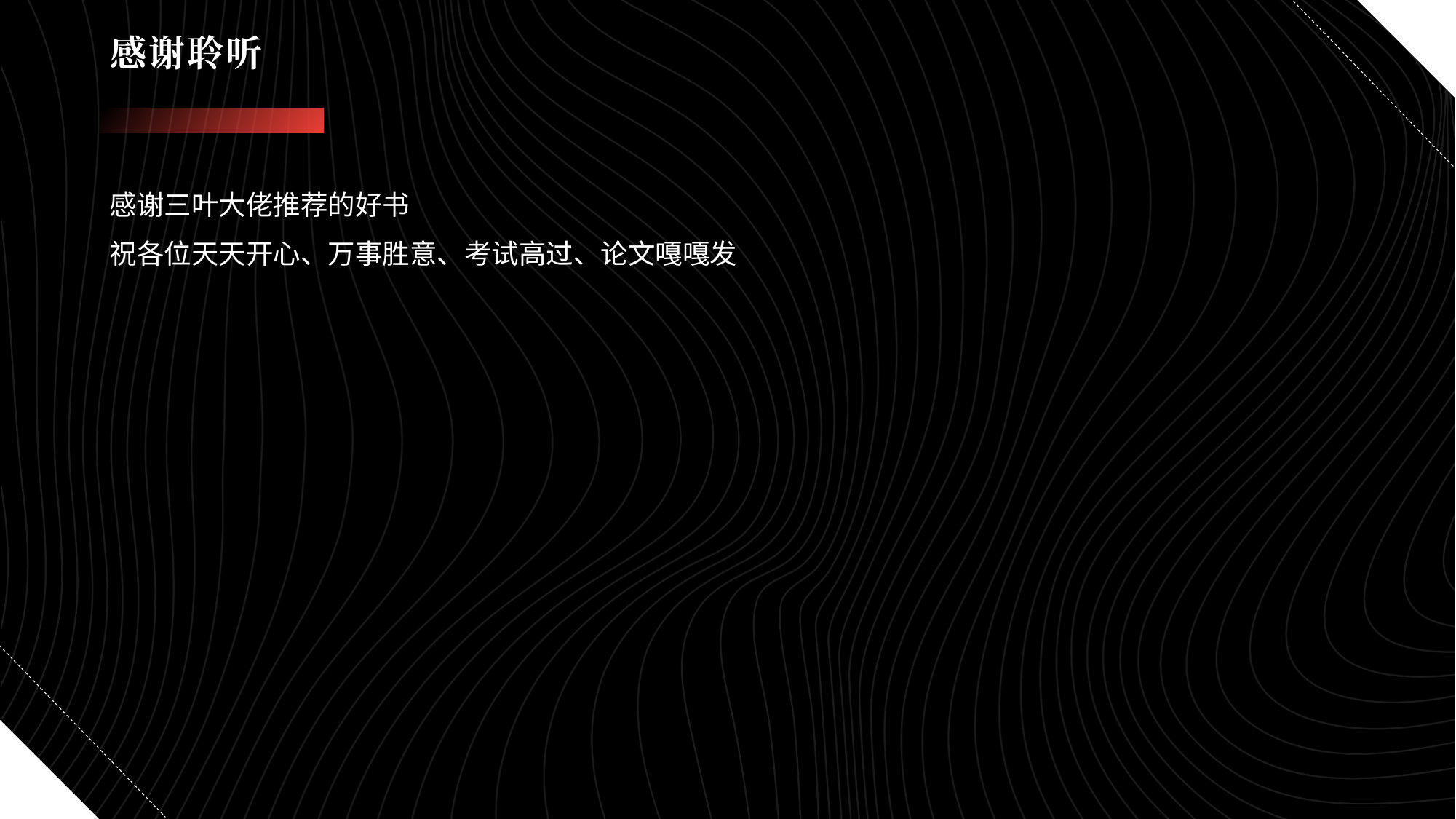

# 感谢聆听
感谢三叶大佬推荐的好书
祝各位天天开心、万事胜意、考试高过、论文嘎嘎发